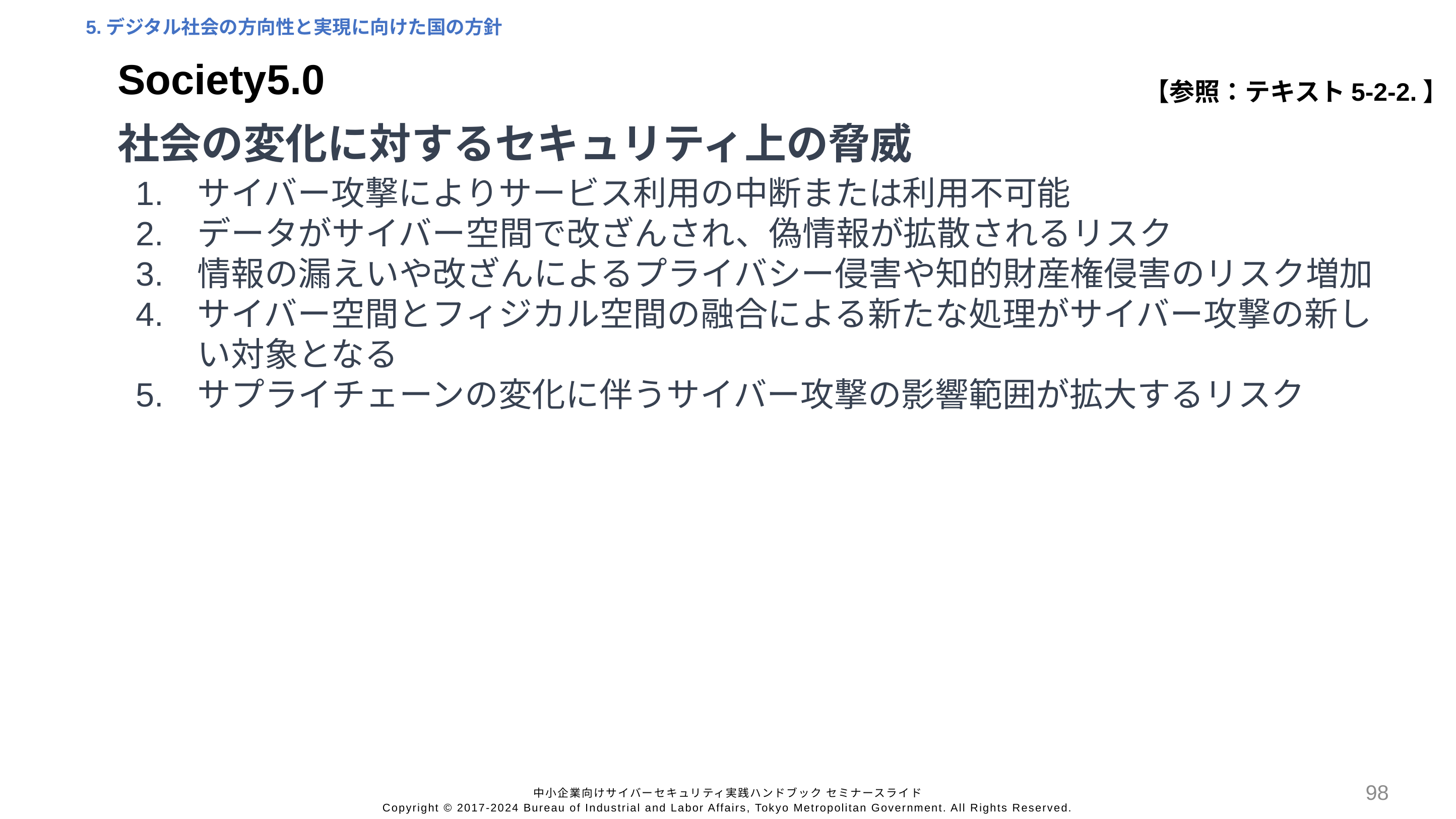

5.デジタル社会の方向性と実現に向けた国の方針
Society5.0
【参照：テキスト5-2-2.】
社会の変化に対するセキュリティ上の脅威
サイバー攻撃によりサービス利用の中断または利用不可能
データがサイバー空間で改ざんされ、偽情報が拡散されるリスク
情報の漏えいや改ざんによるプライバシー侵害や知的財産権侵害のリスク増加
サイバー空間とフィジカル空間の融合による新たな処理がサイバー攻撃の新しい対象となる
サプライチェーンの変化に伴うサイバー攻撃の影響範囲が拡大するリスク
98